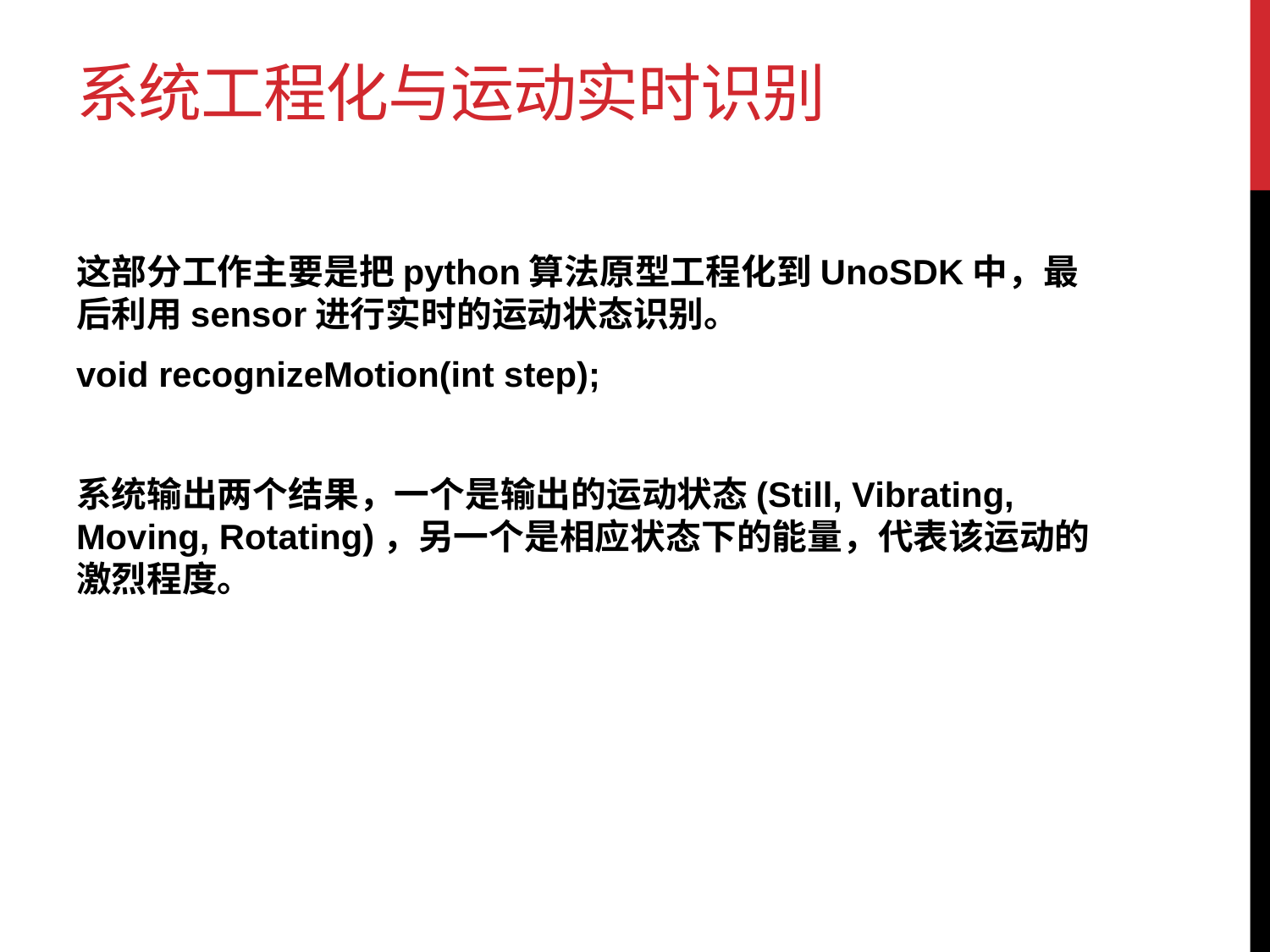

# 系统工程化与运动实时识别
这部分工作主要是把python算法原型工程化到UnoSDK中，最后利用sensor进行实时的运动状态识别。
void recognizeMotion(int step);

系统输出两个结果，一个是输出的运动状态(Still, Vibrating, Moving, Rotating)，另一个是相应状态下的能量，代表该运动的激烈程度。